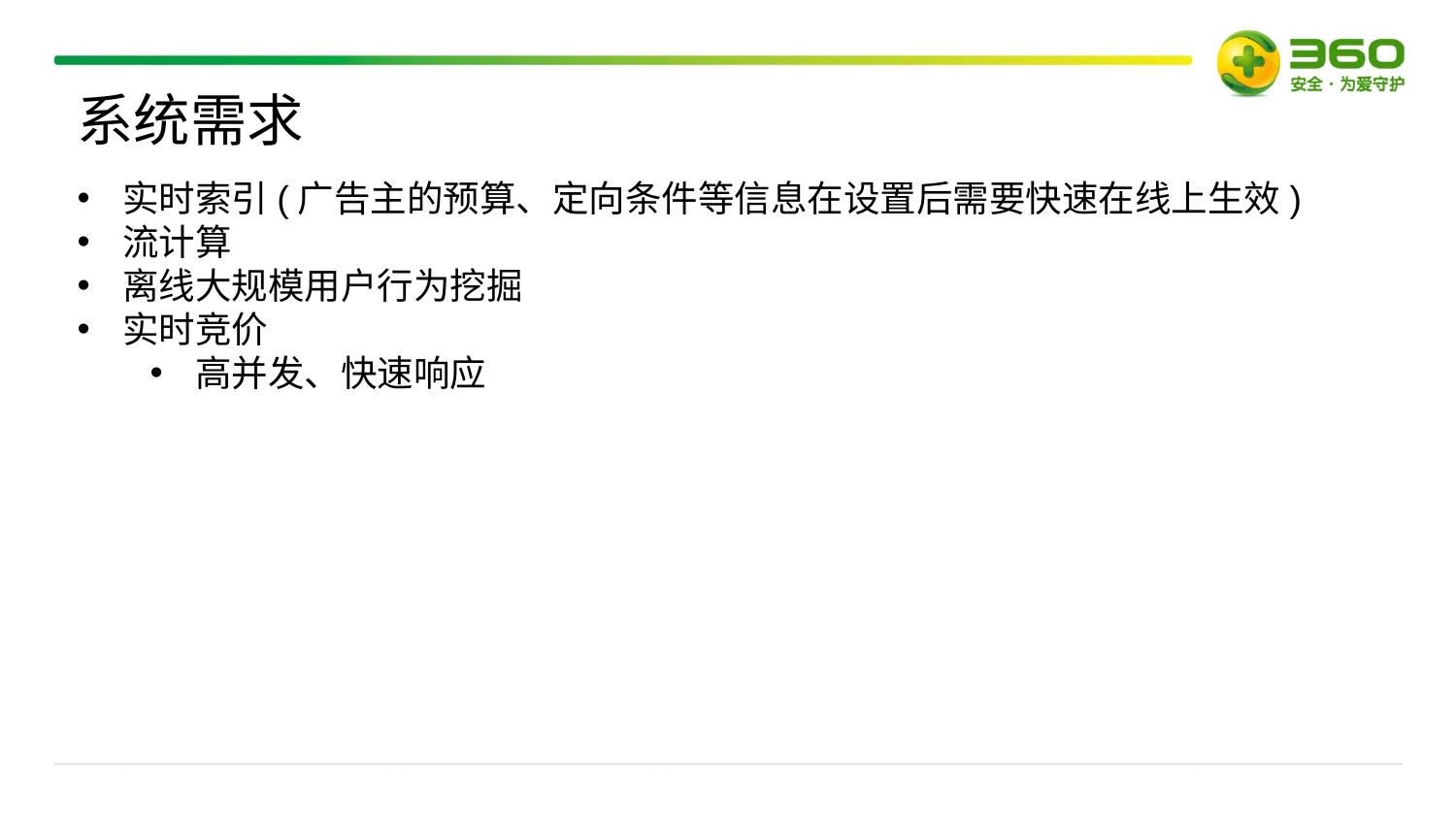

系统需求
实时索引(广告主的预算、定向条件等信息在设置后需要快速在线上生效)
流计算
离线大规模用户行为挖掘
实时竞价
高并发、快速响应